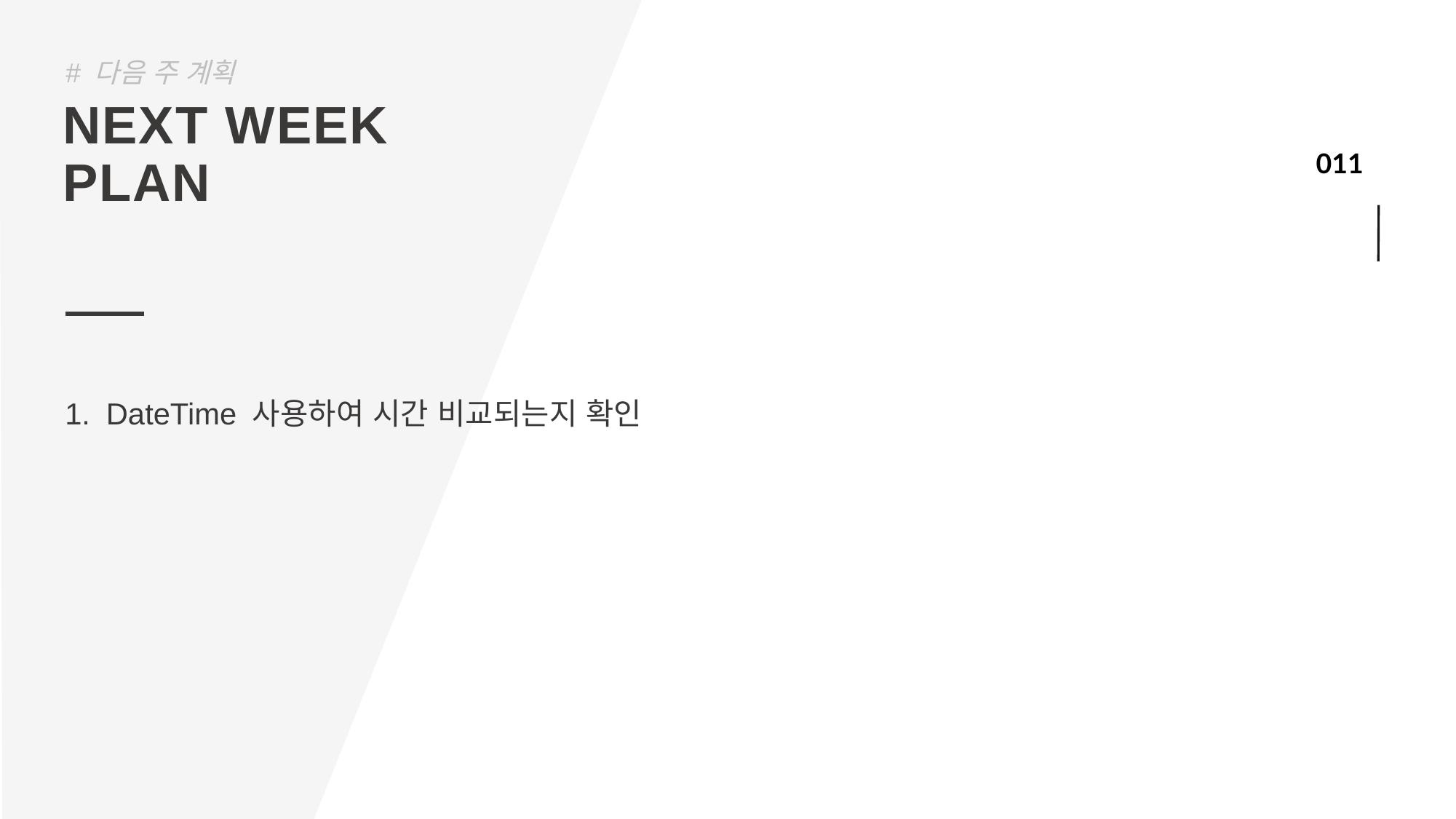

# 다음 주 계획
NEXT WEEK
PLAN
DateTime 사용하여 시간 비교되는지 확인